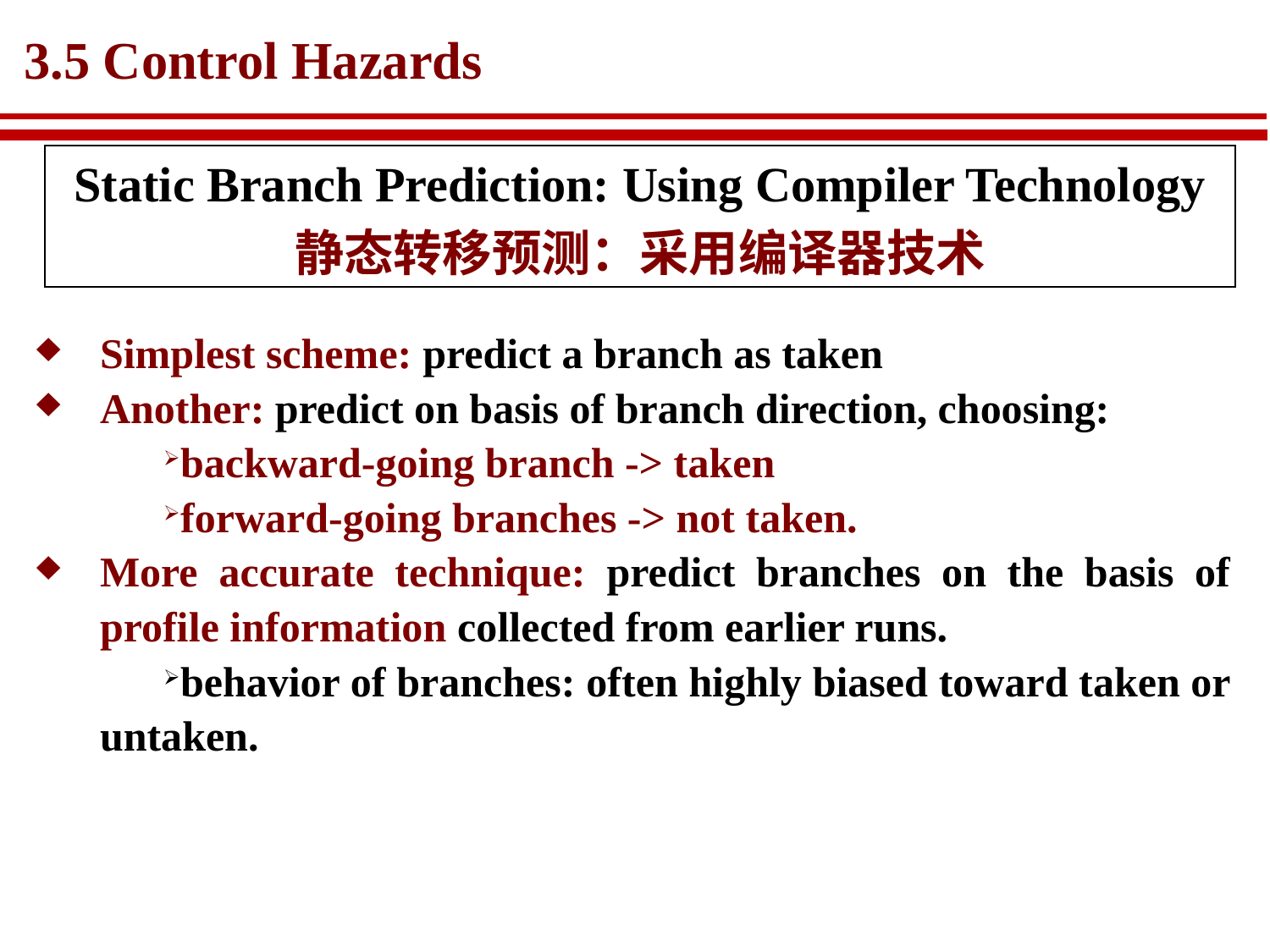

# 3.5 Control Hazards
Static Branch Prediction: Using Compiler Technology
静态转移预测：采用编译器技术
Simplest scheme: predict a branch as taken
Another: predict on basis of branch direction, choosing:
backward-going branch -> taken
forward-going branches -> not taken.
More accurate technique: predict branches on the basis of profile information collected from earlier runs.
behavior of branches: often highly biased toward taken or untaken.